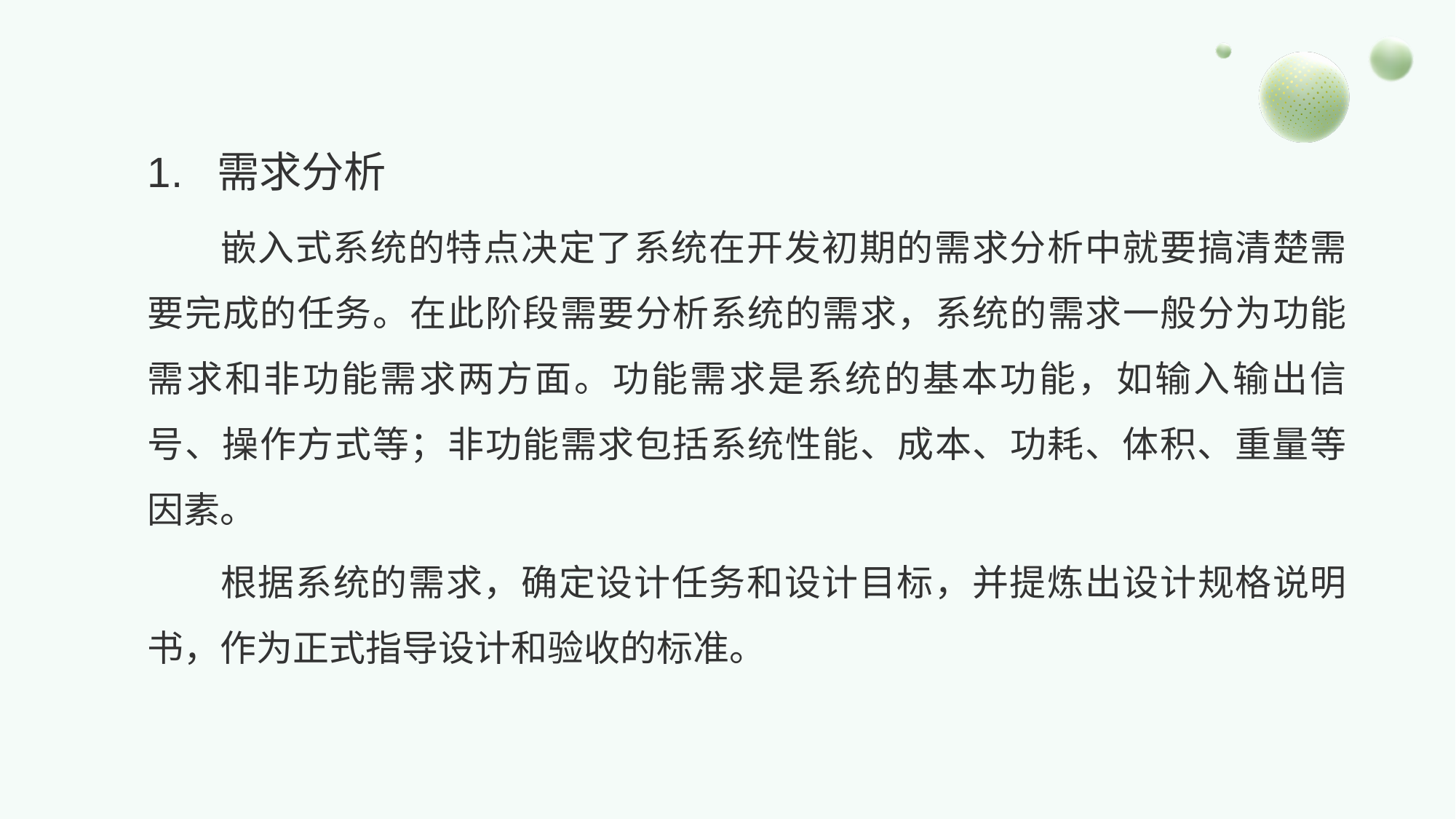

1.  需求分析
嵌入式系统的特点决定了系统在开发初期的需求分析中就要搞清楚需要完成的任务。在此阶段需要分析系统的需求，系统的需求一般分为功能需求和非功能需求两方面。功能需求是系统的基本功能，如输入输出信号、操作方式等；非功能需求包括系统性能、成本、功耗、体积、重量等因素。
根据系统的需求，确定设计任务和设计目标，并提炼出设计规格说明书，作为正式指导设计和验收的标准。